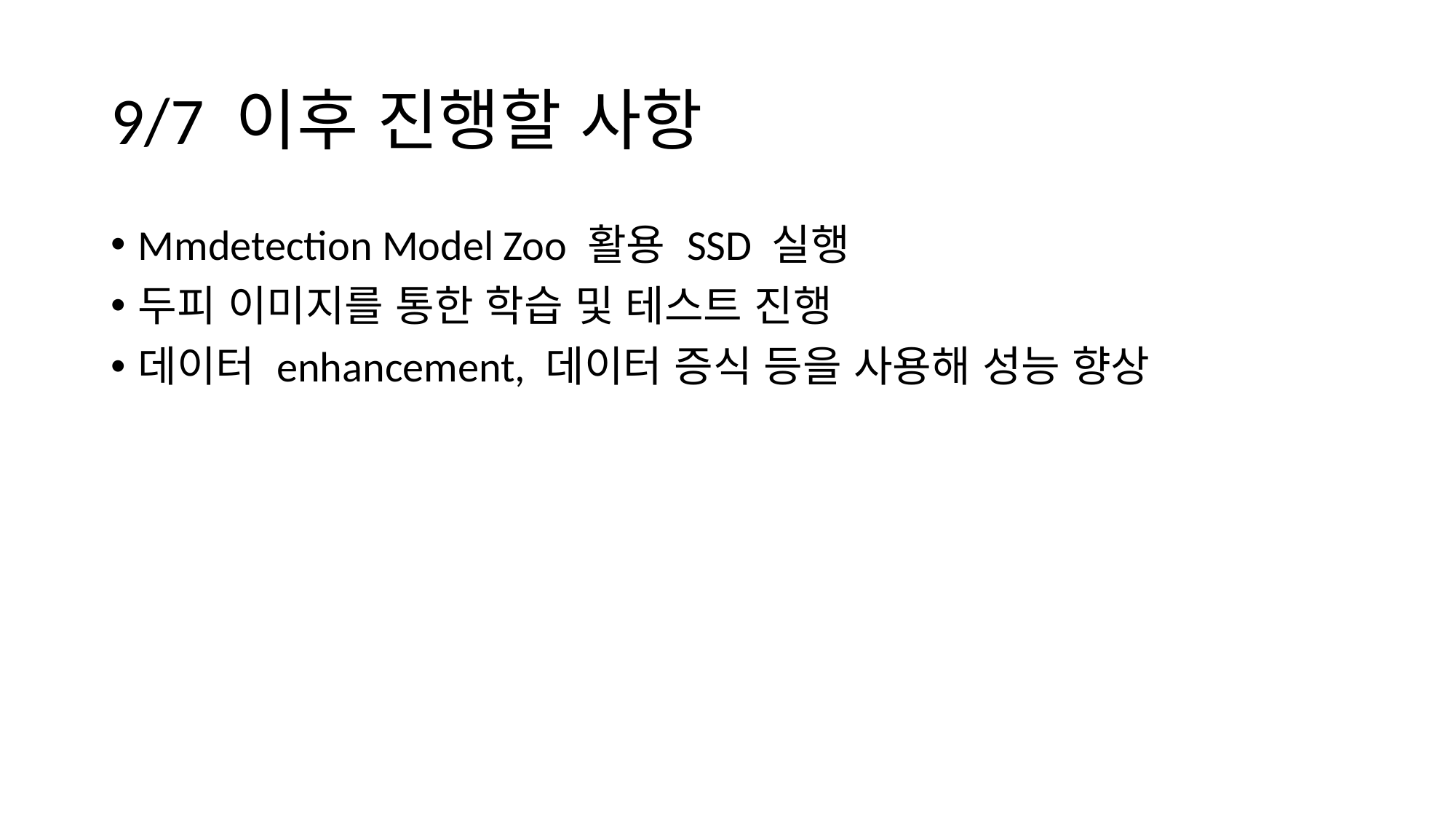

# 9/7 이후 진행할 사항
Mmdetection Model Zoo 활용 SSD 실행
두피 이미지를 통한 학습 및 테스트 진행
데이터 enhancement, 데이터 증식 등을 사용해 성능 향상